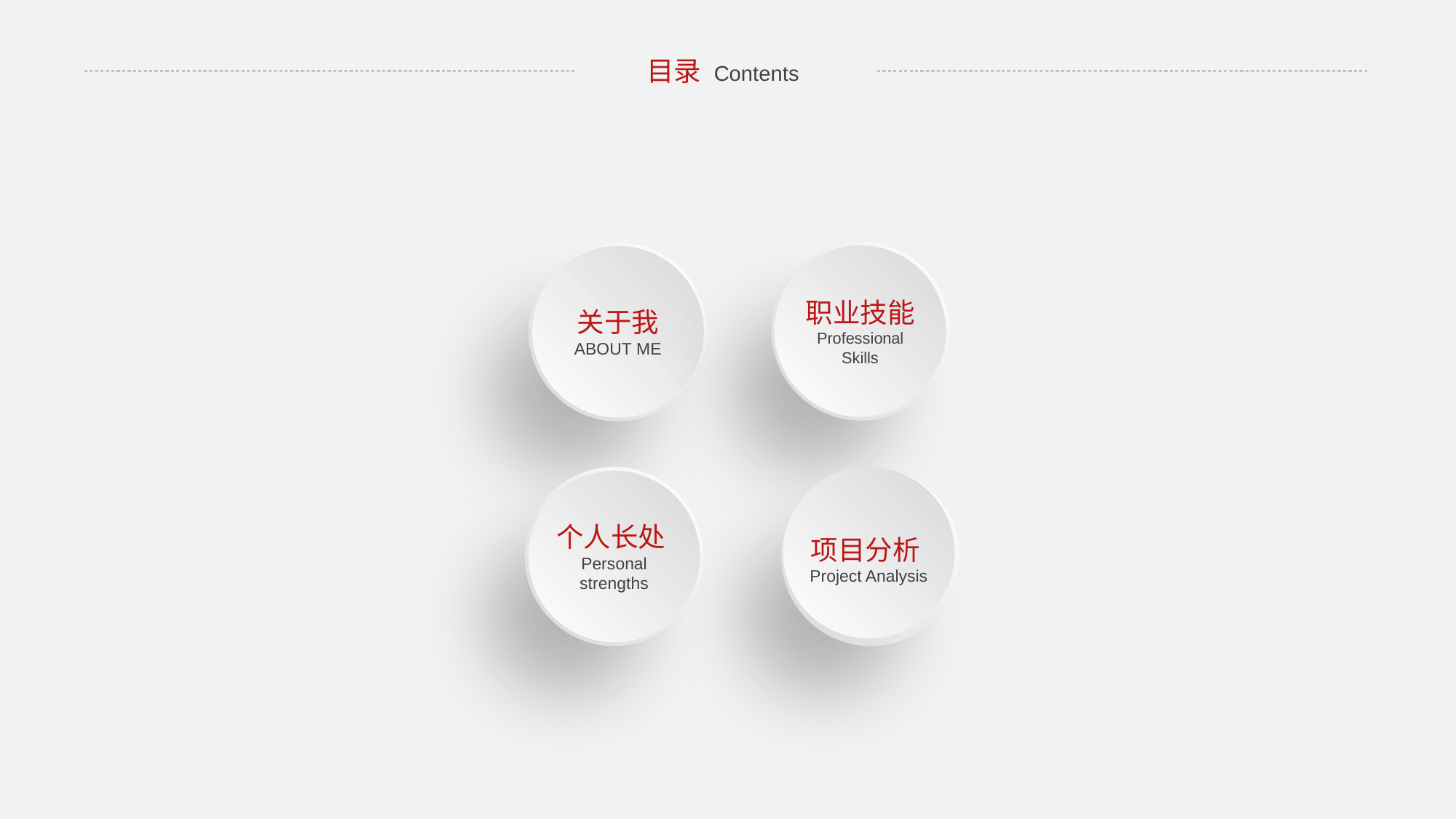

目录 Contents

职业技能
Professional Skills

关于我
ABOUT ME

个人长处Personal strengths

项目分析Project Analysis